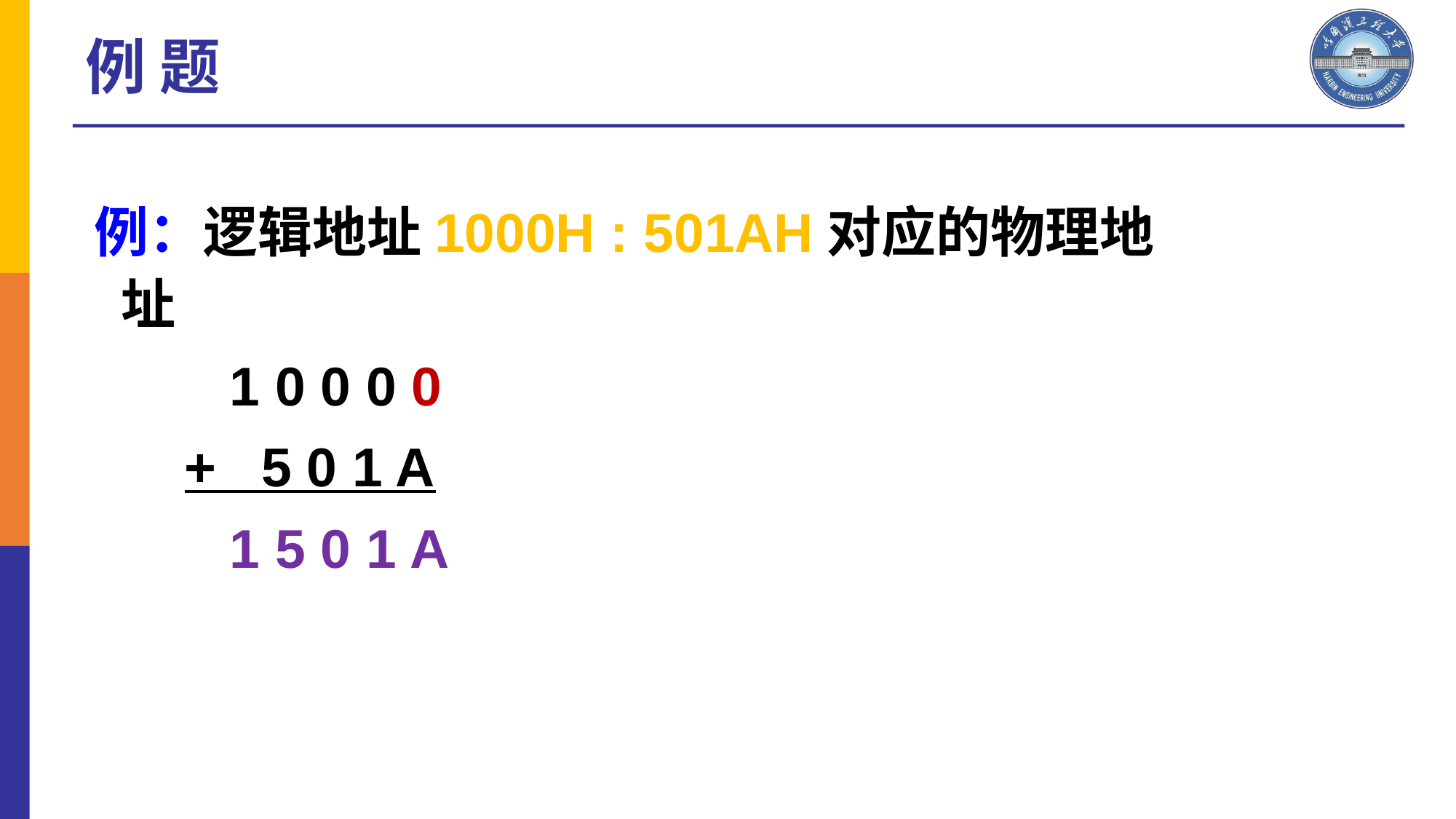

例 题
例：逻辑地址1000H : 501AH对应的物理地址
         1 0 0 0 0
      +   5 0 1 A
         1 5 0 1 A